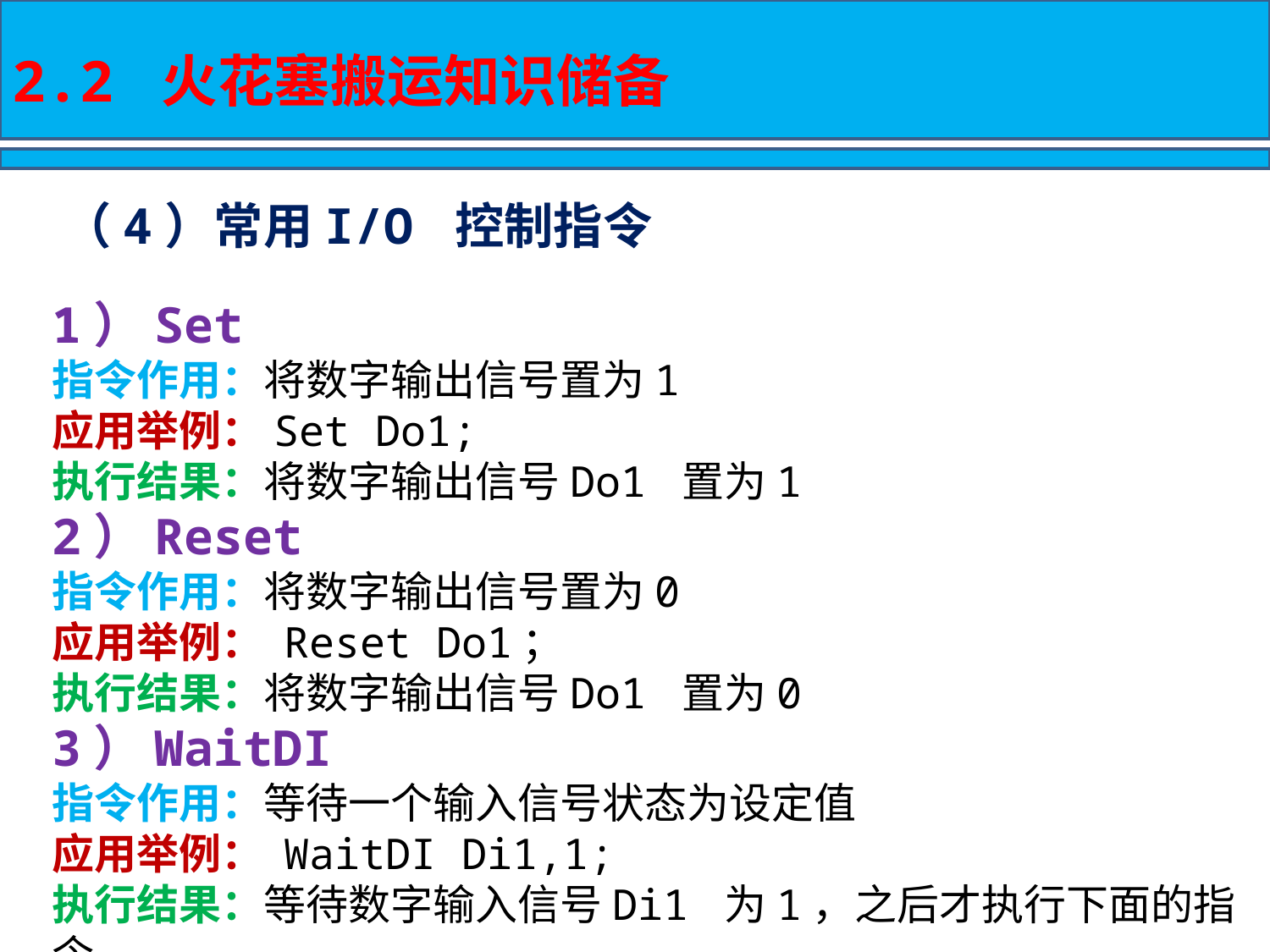

2.2 火花塞搬运知识储备

（4）常用I/O 控制指令
1）Set
指令作用：将数字输出信号置为1
应用举例：Set Do1;
执行结果：将数字输出信号Do1 置为1
2）Reset
指令作用：将数字输出信号置为0
应用举例： Reset Do1；
执行结果：将数字输出信号Do1 置为0
3）WaitDI
指令作用：等待一个输入信号状态为设定值
应用举例： WaitDI Di1,1;
执行结果：等待数字输入信号Di1 为1，之后才执行下面的指令